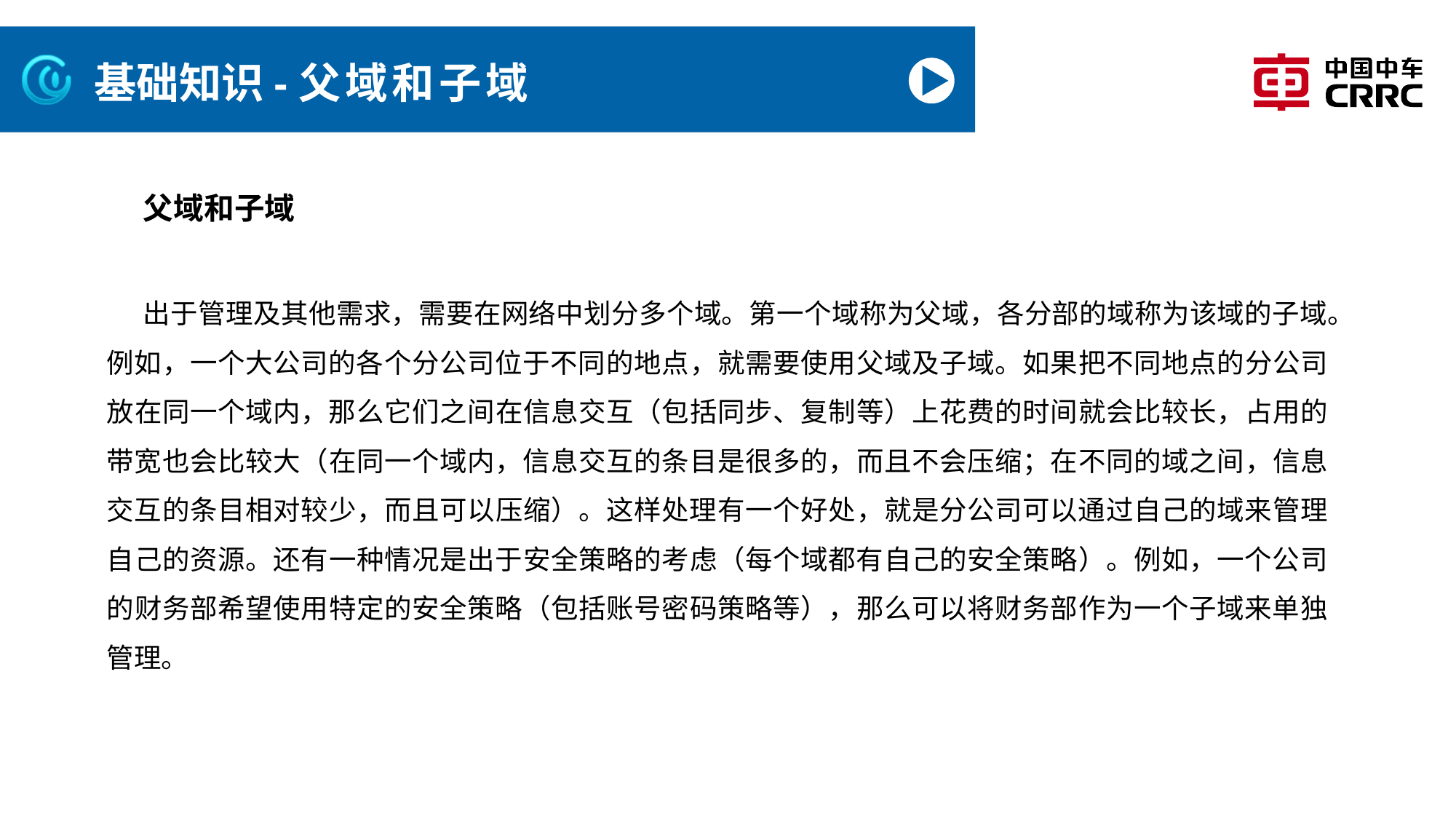

# 基础知识-父域和子域
父域和子域

出于管理及其他需求，需要在网络中划分多个域。第一个域称为父域，各分部的域称为该域的子域。例如，一个大公司的各个分公司位于不同的地点，就需要使用父域及子域。如果把不同地点的分公司放在同一个域内，那么它们之间在信息交互（包括同步、复制等）上花费的时间就会比较长，占用的带宽也会比较大（在同一个域内，信息交互的条目是很多的，而且不会压缩；在不同的域之间，信息交互的条目相对较少，而且可以压缩）。这样处理有一个好处，就是分公司可以通过自己的域来管理自己的资源。还有一种情况是出于安全策略的考虑（每个域都有自己的安全策略）。例如，一个公司的财务部希望使用特定的安全策略（包括账号密码策略等），那么可以将财务部作为一个子域来单独管理。
11